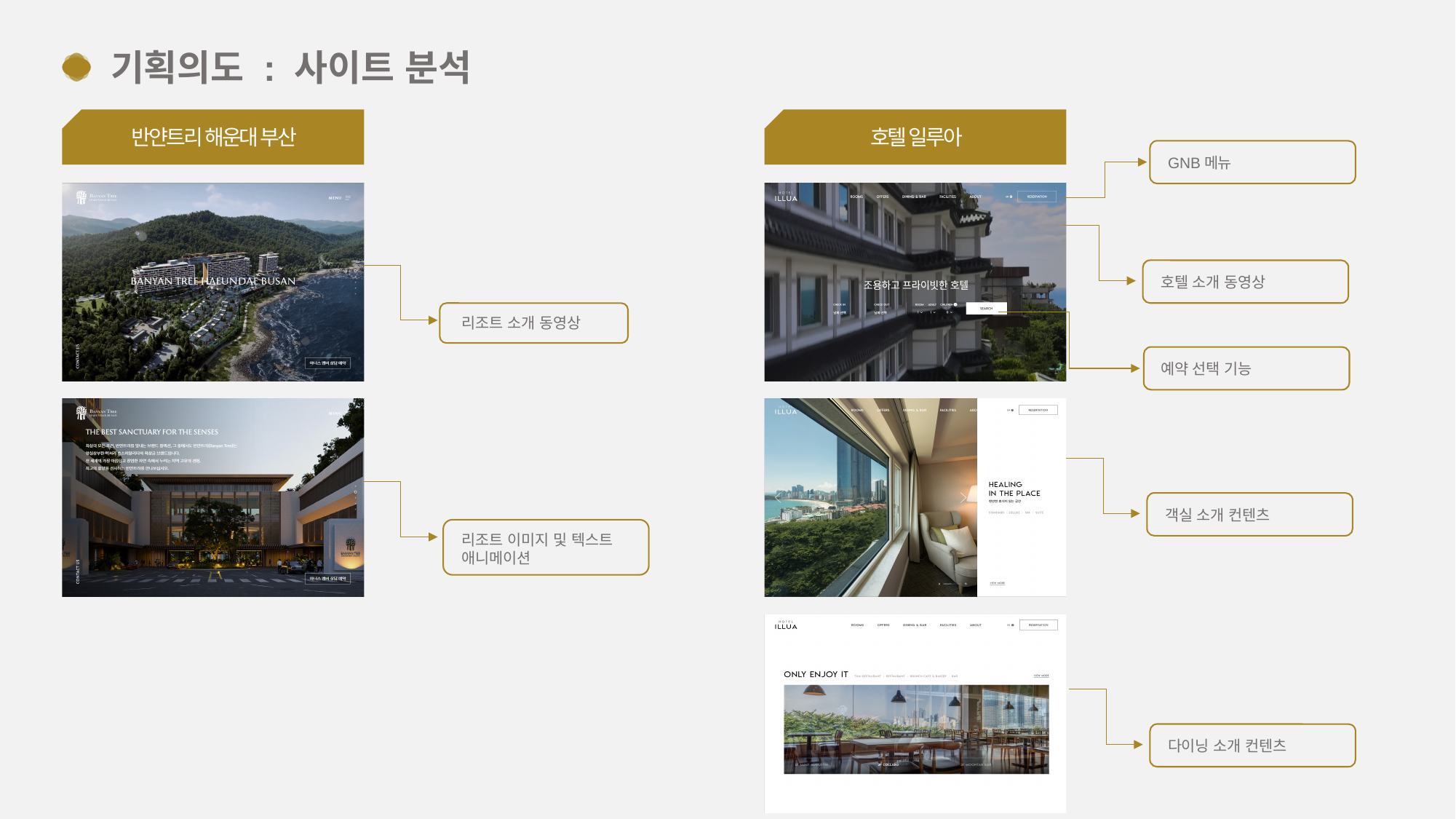

기획의도 : 사이트 분석

호텔 일루아
반얀트리 해운대 부산

GNB메뉴

호텔 소개 동영상

리조트 소개 동영상

예약 선택 기능

객실 소개 컨텐츠

리조트 이미지 및 텍스트
애니메이션

다이닝 소개 컨텐츠